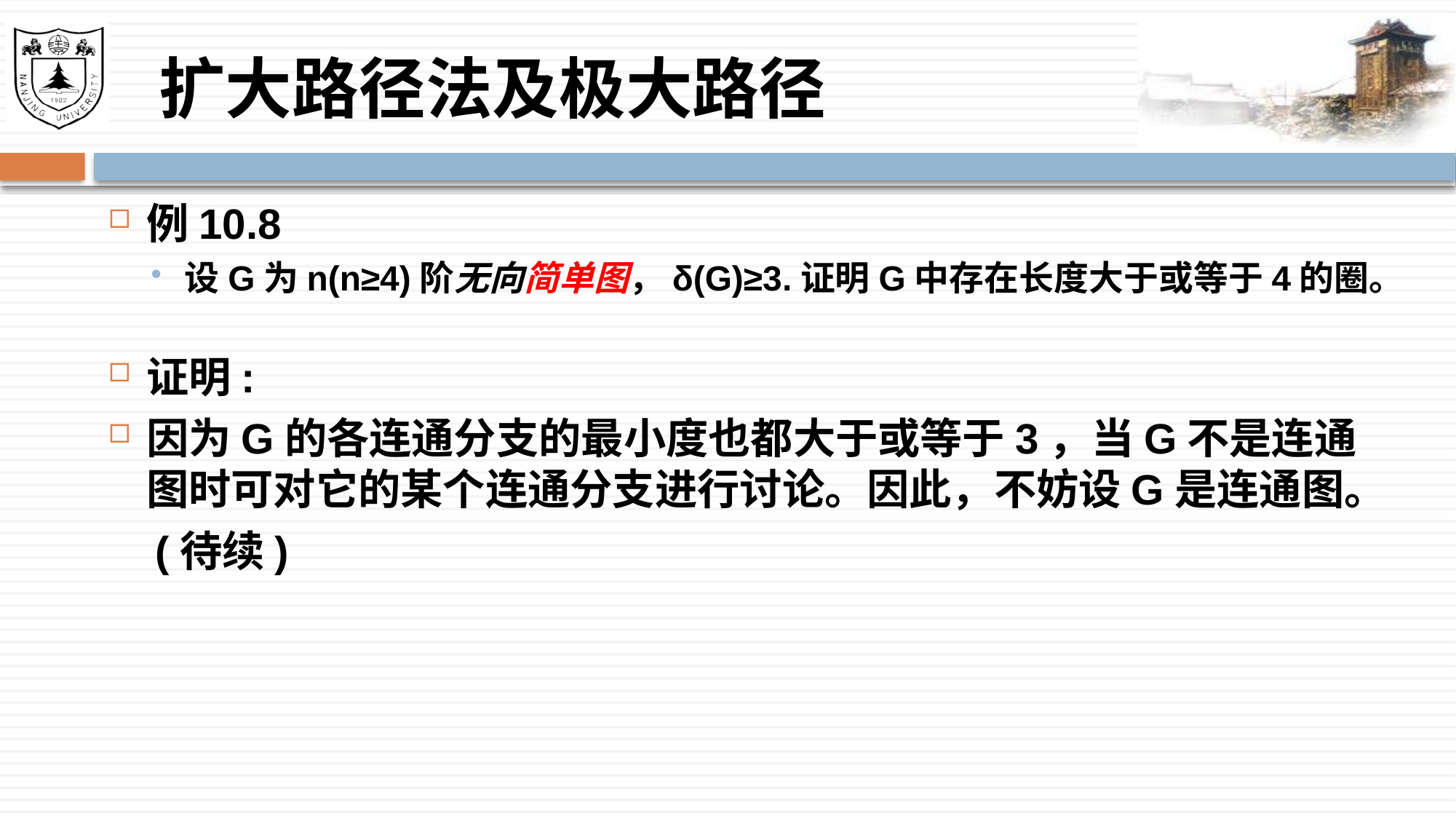

# 扩大路径法及极大路径
例10.8
设G为n(n≥4)阶无向简单图，δ(G)≥3.证明G中存在长度大于或等于4的圈。
证明:
因为G的各连通分支的最小度也都大于或等于3，当G不是连通图时可对它的某个连通分支进行讨论。因此，不妨设G是连通图。
    (待续)